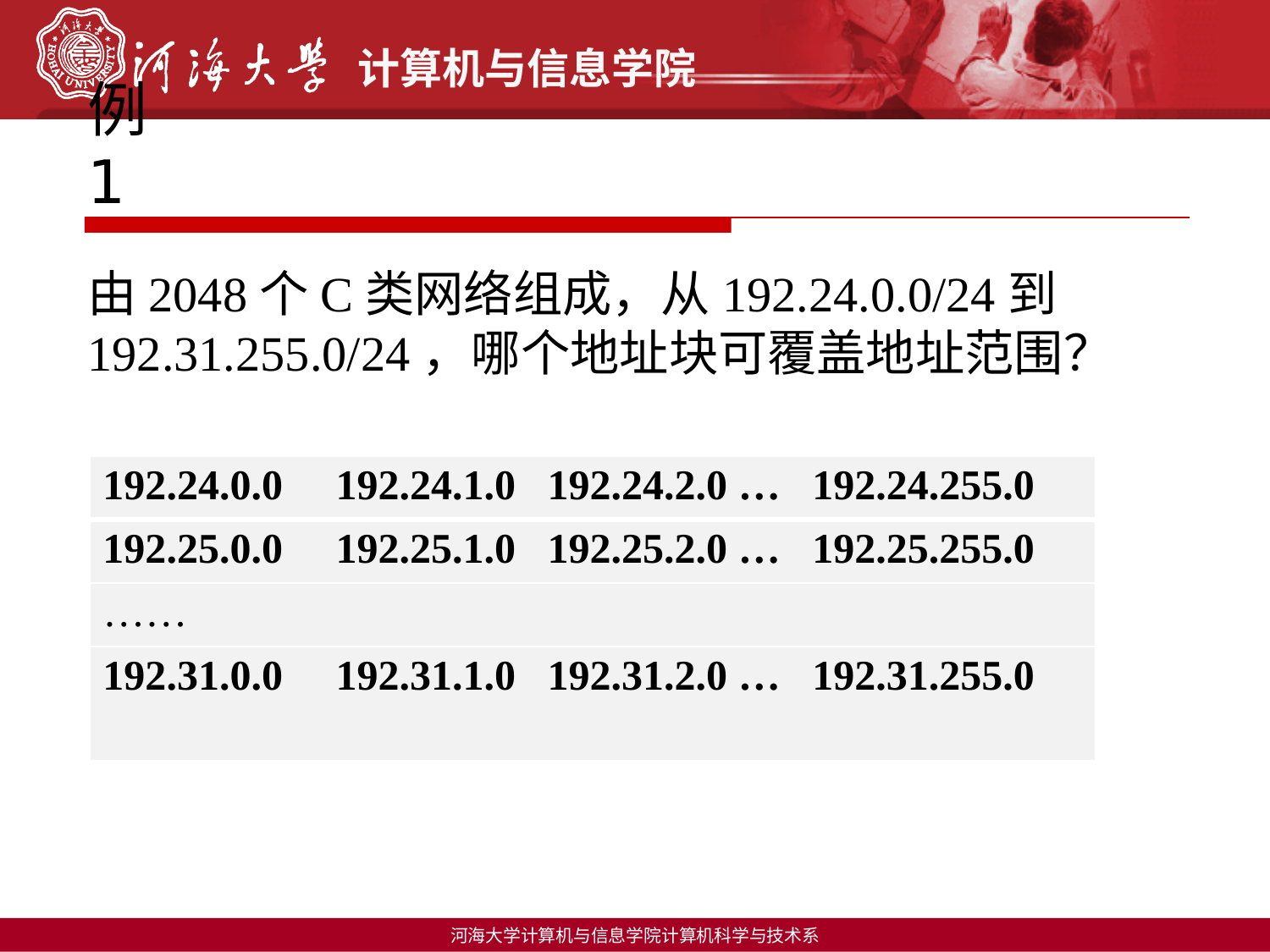

例1
由2048个C类网络组成，从192.24.0.0/24到192.31.255.0/24，哪个地址块可覆盖地址范围？
| 192.24.0.0 192.24.1.0 192.24.2.0 … 192.24.255.0 |
| --- |
| 192.25.0.0 192.25.1.0 192.25.2.0 … 192.25.255.0 |
| …… |
| 192.31.0.0 192.31.1.0 192.31.2.0 … 192.31.255.0 |